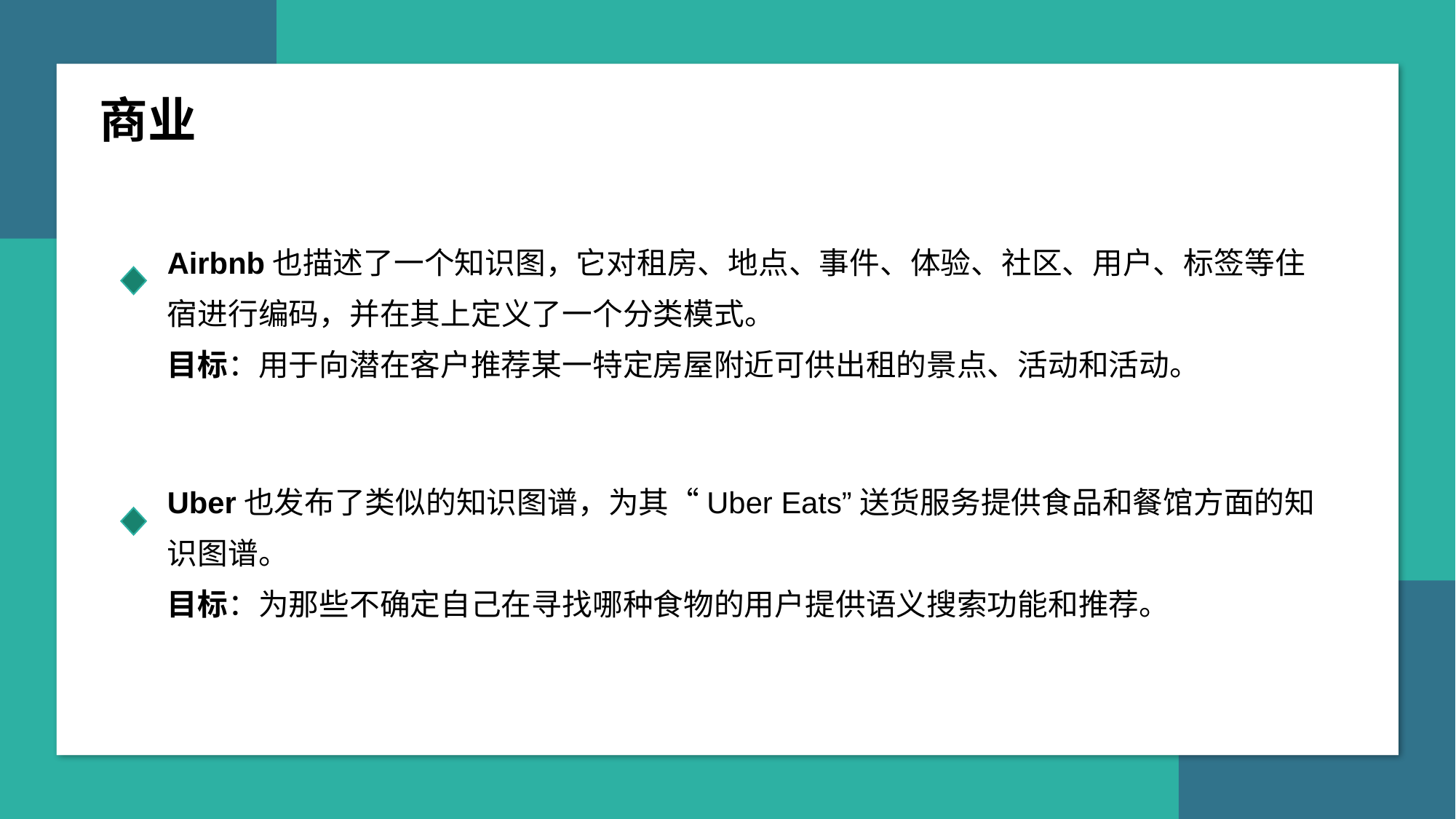

另一个商业知识Uber也发布了类似的知识图谱，为其“Uber Eats”送货服务提供食品和餐馆方面的知识图谱。他们的目标是为那些不确定自己在寻找哪种食物的用户提供语义搜索功能和推荐。
图谱由eBay发布，它对产品描述和购物行为模式进行编码，并用于增强会话代理，帮助用户通过自然语言界面找到相关产品。
商业
Airbnb也描述了一个知识图，它对租房、地点、事件、体验、社区、用户、标签等住宿进行编码，并在其上定义了一个分类模式。
目标：用于向潜在客户推荐某一特定房屋附近可供出租的景点、活动和活动。

Uber也发布了类似的知识图谱，为其“Uber Eats”送货服务提供食品和餐馆方面的知识图谱。
目标：为那些不确定自己在寻找哪种食物的用户提供语义搜索功能和推荐。